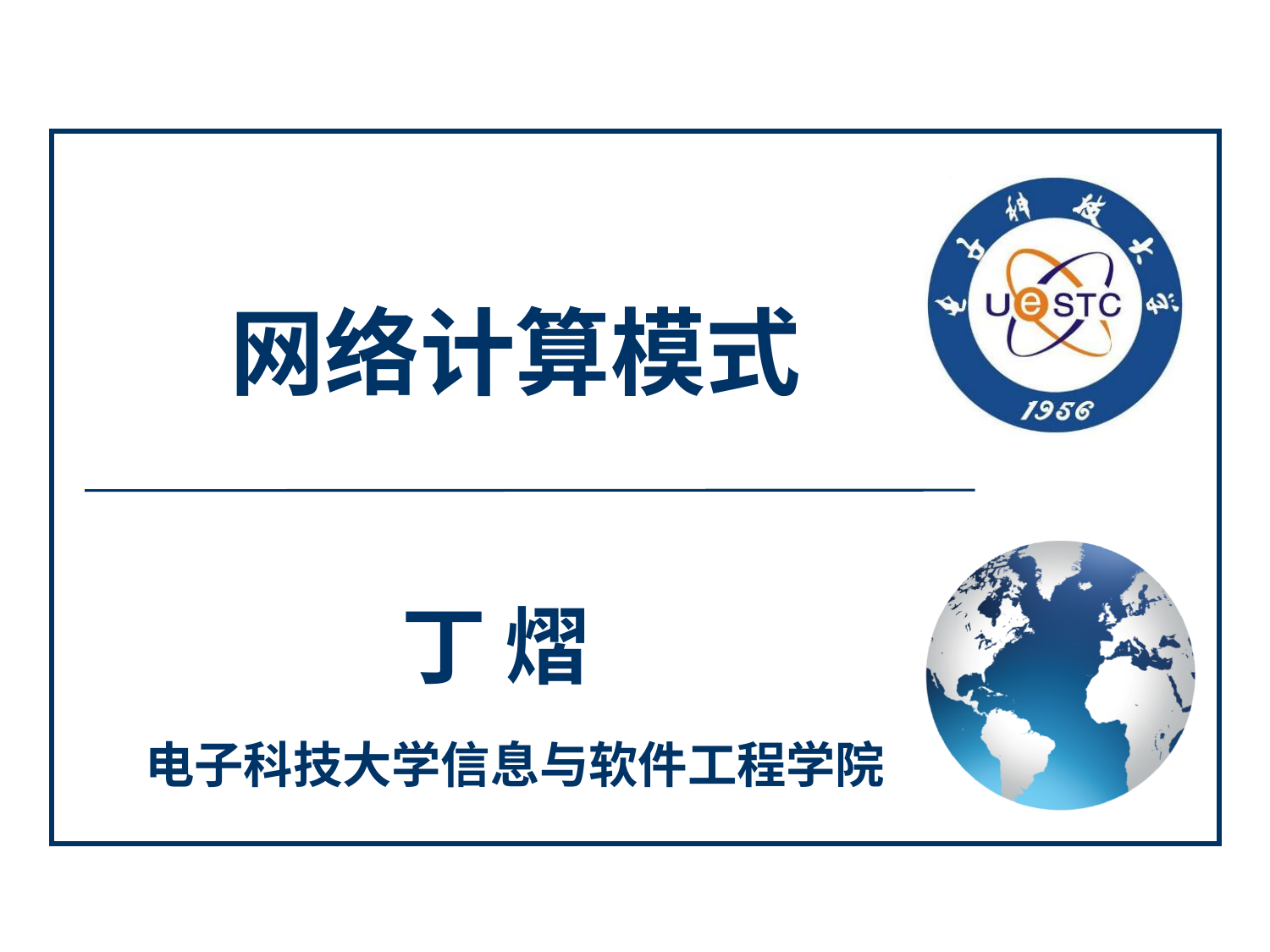

Add your company slogan
# 网络计算模式
丁 熠
电子科技大学信息与软件工程学院